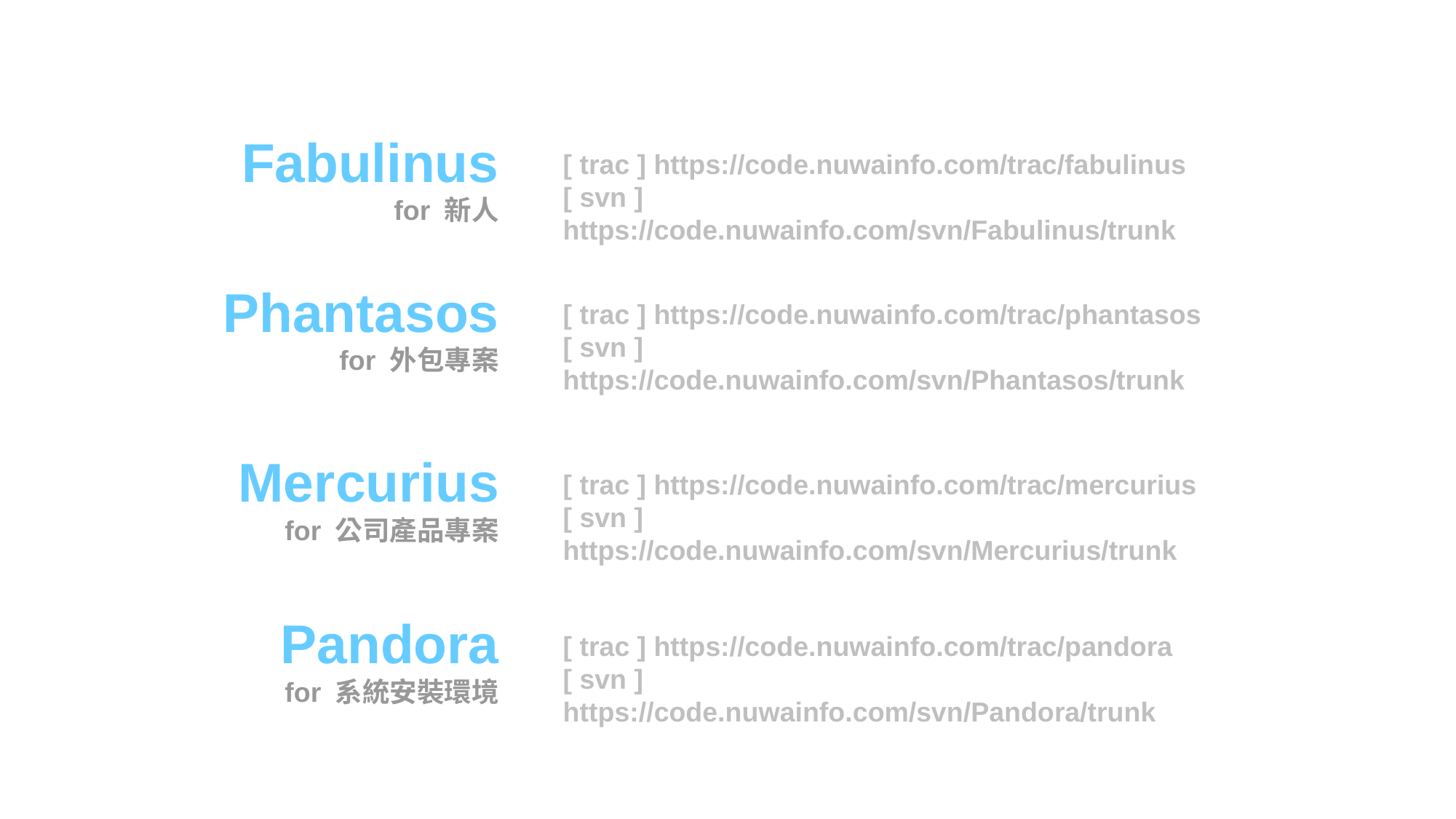

Fabulinus
for 新人

[ trac ] https://code.nuwainfo.com/trac/fabulinus
[ svn ] https://code.nuwainfo.com/svn/Fabulinus/trunk
Phantasos
for 外包專案

[ trac ] https://code.nuwainfo.com/trac/phantasos
[ svn ] https://code.nuwainfo.com/svn/Phantasos/trunk
Mercurius
for 公司產品專案
[ trac ] https://code.nuwainfo.com/trac/mercurius
[ svn ] https://code.nuwainfo.com/svn/Mercurius/trunk
Pandora
for 系統安裝環境
[ trac ] https://code.nuwainfo.com/trac/pandora
[ svn ] https://code.nuwainfo.com/svn/Pandora/trunk